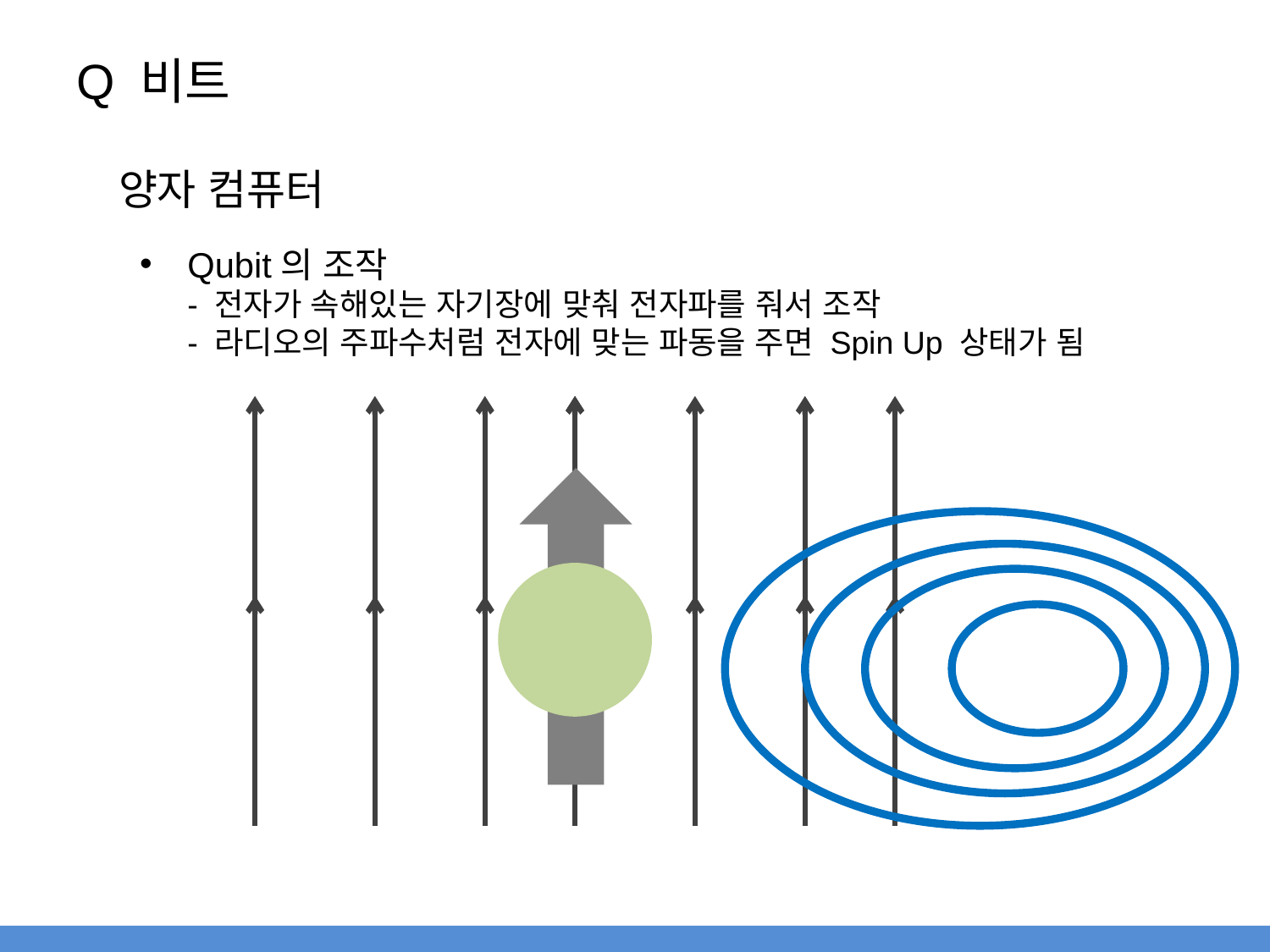

# Q 비트
양자 컴퓨터
Qubit의 조작
- 전자가 속해있는 자기장에 맞춰 전자파를 줘서 조작
- 라디오의 주파수처럼 전자에 맞는 파동을 주면 Spin Up 상태가 됨